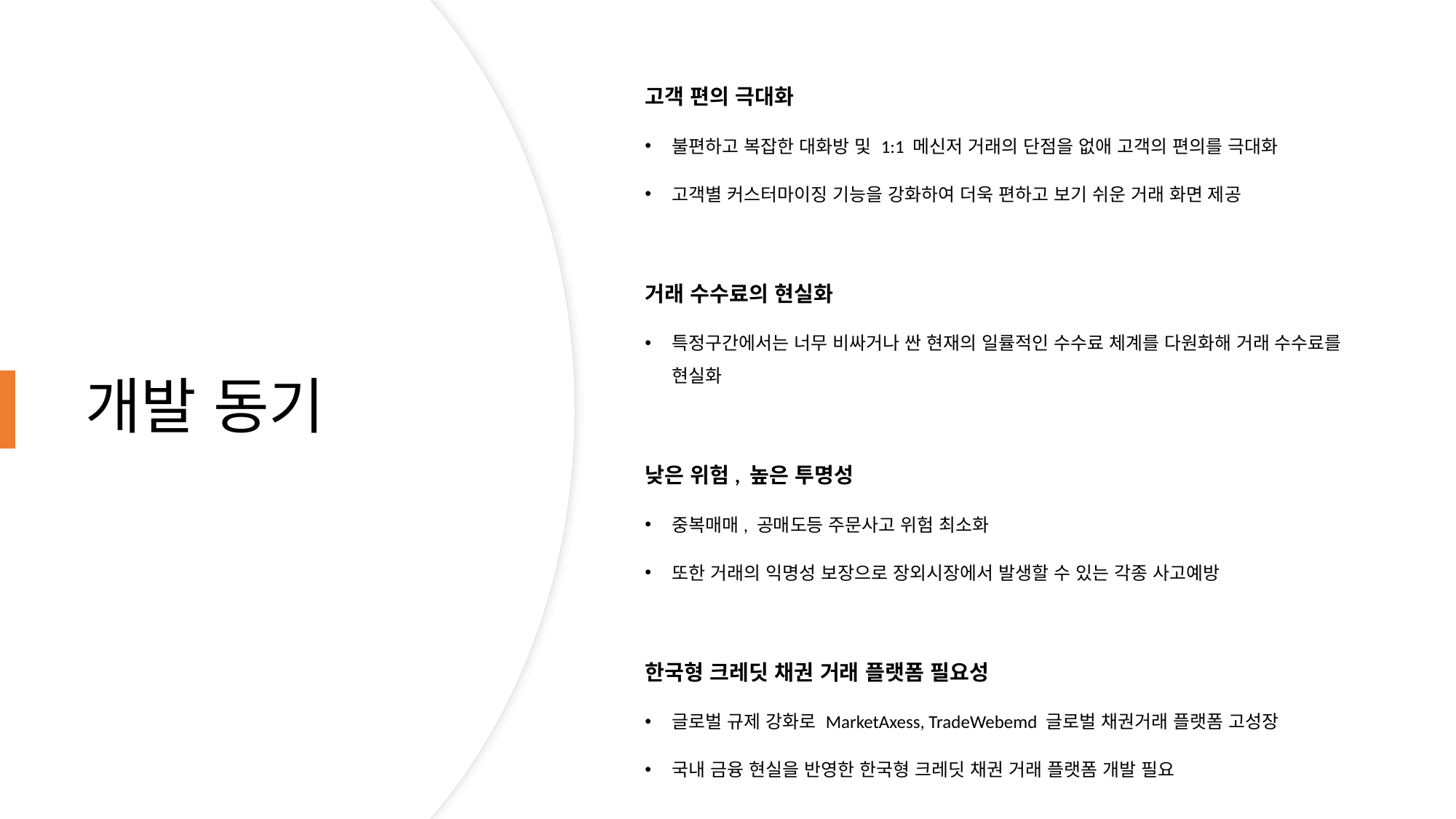

고객 편의 극대화
불편하고 복잡한 대화방 및 1:1 메신저 거래의 단점을 없애 고객의 편의를 극대화
고객별 커스터마이징 기능을 강화하여 더욱 편하고 보기 쉬운 거래 화면 제공

거래 수수료의 현실화
특정구간에서는 너무 비싸거나 싼 현재의 일률적인 수수료 체계를 다원화해 거래 수수료를 현실화

낮은 위험, 높은 투명성
중복매매, 공매도등 주문사고 위험 최소화
또한 거래의 익명성 보장으로 장외시장에서 발생할 수 있는 각종 사고예방

한국형 크레딧 채권 거래 플랫폼 필요성
글로벌 규제 강화로 MarketAxess, TradeWebemd 글로벌 채권거래 플랫폼 고성장
국내 금융 현실을 반영한 한국형 크레딧 채권 거래 플랫폼 개발 필요
# 개발 동기